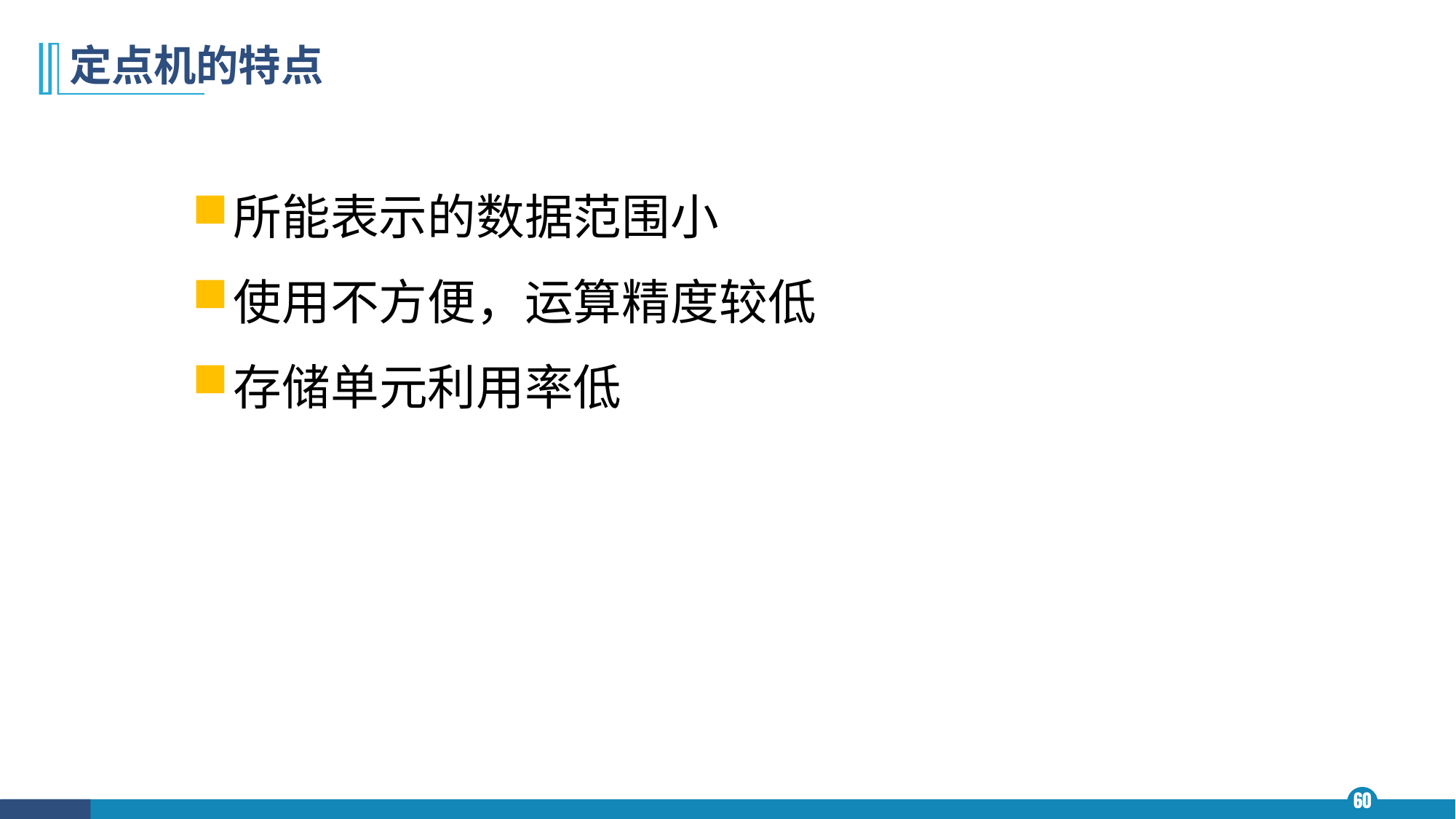

60
# 定点机的特点
所能表示的数据范围小
使用不方便，运算精度较低
存储单元利用率低